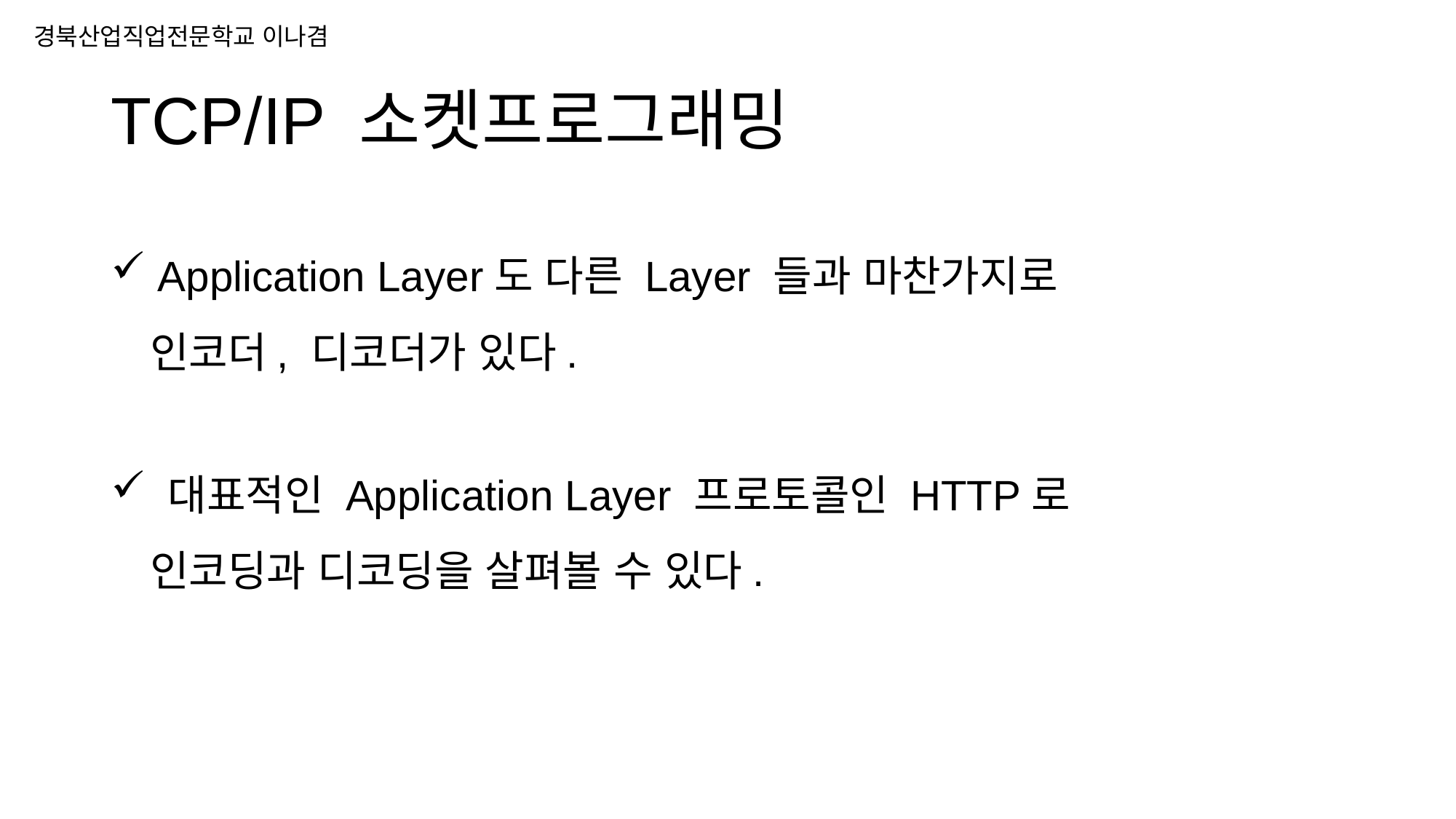

# TCP/IP 소켓프로그래밍
 Application Layer도 다른 Layer 들과 마찬가지로
 인코더, 디코더가 있다.
 대표적인 Application Layer 프로토콜인 HTTP로
 인코딩과 디코딩을 살펴볼 수 있다.